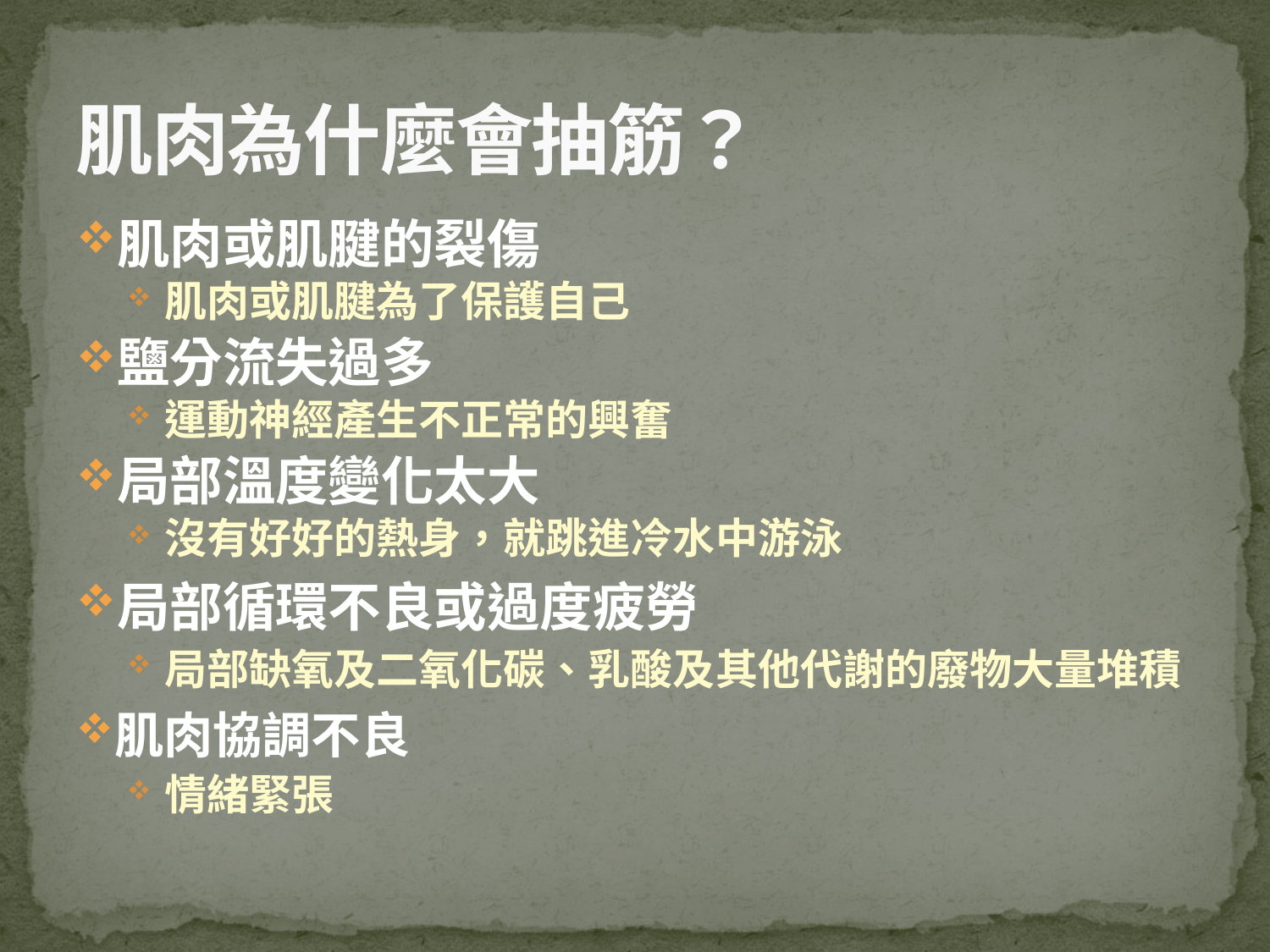

# 肌肉為什麼會抽筋？
肌肉或肌腱的裂傷
肌肉或肌腱為了保護自己
鹽分流失過多
運動神經產生不正常的興奮
局部溫度變化太大
沒有好好的熱身，就跳進冷水中游泳
局部循環不良或過度疲勞
局部缺氧及二氧化碳、乳酸及其他代謝的廢物大量堆積
肌肉協調不良
情緒緊張